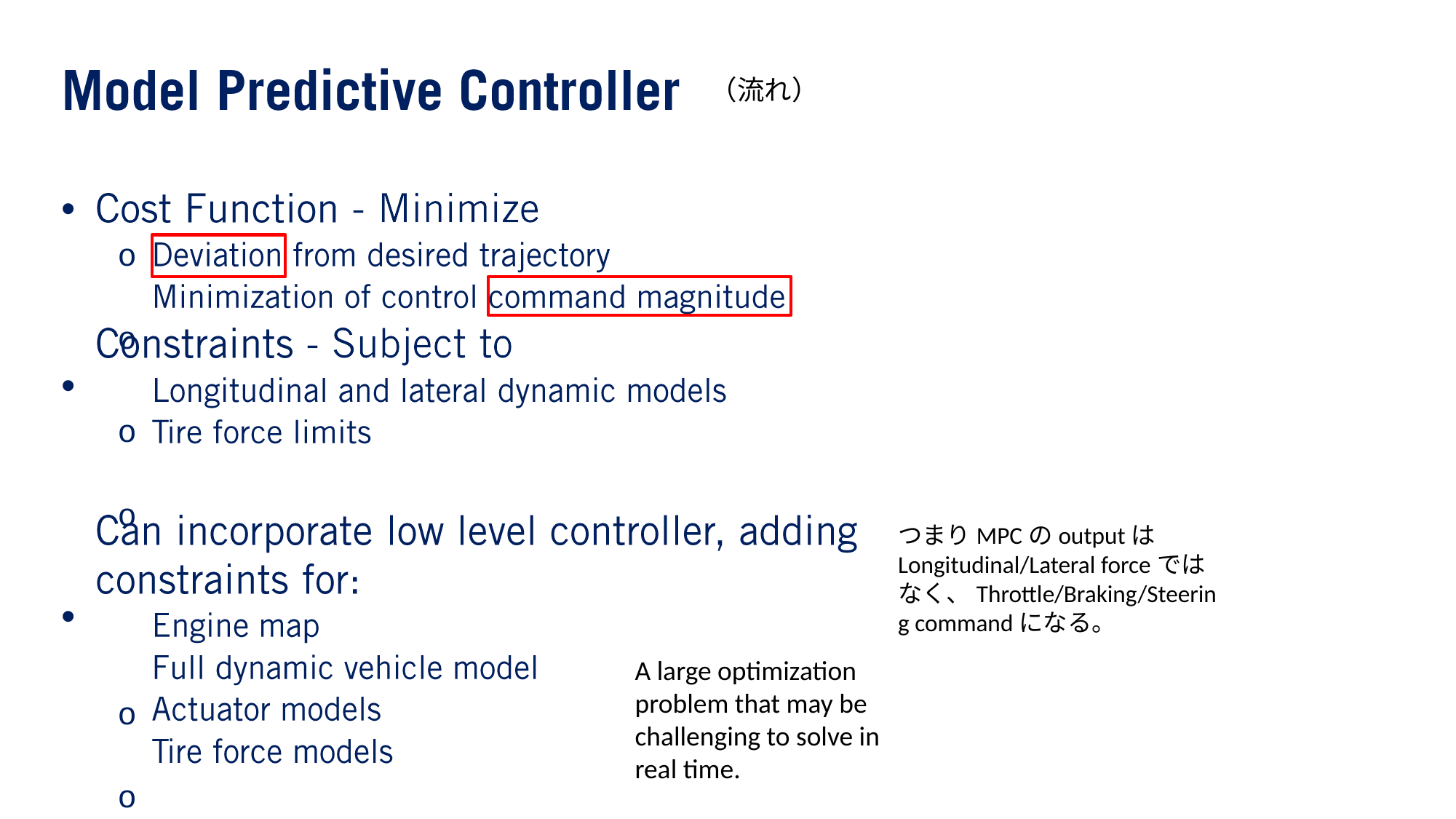

（流れ）
•
o  o
•
o  o

•

o  o  o  o

つまりMPCのoutputはLongitudinal/Lateral forceではなく、Throttle/Braking/Steering commandになる。
A large optimization problem that may be challenging to solve in real time.